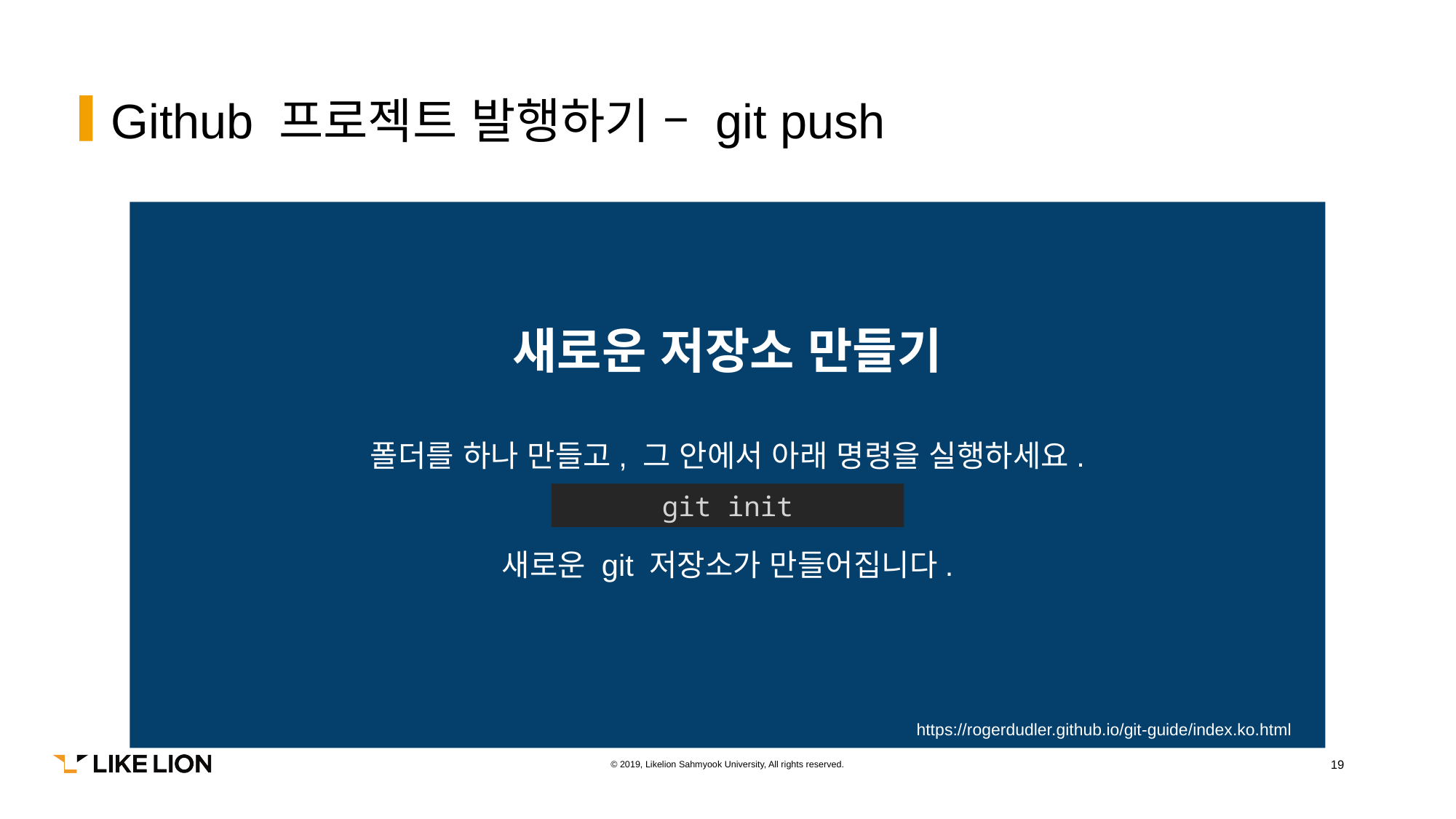

# Github 프로젝트 발행하기 – git push

새로운 저장소 만들기

폴더를 하나 만들고, 그 안에서 아래 명령을 실행하세요.
새로운 git 저장소가 만들어집니다.
git init
https://rogerdudler.github.io/git-guide/index.ko.html
19